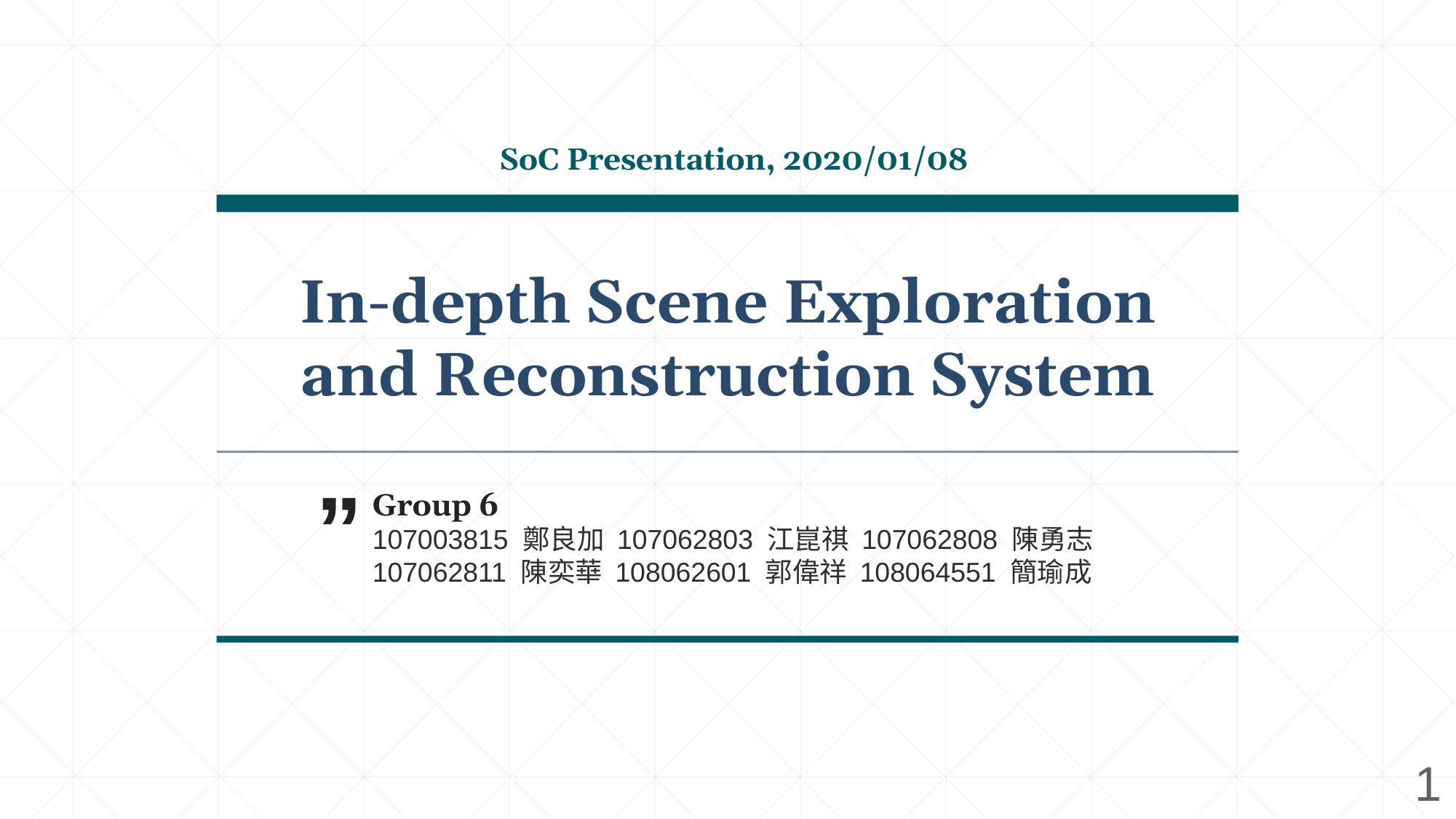

SoC Presentation, 2020/01/08

In-depth Scene Exploration and Reconstruction System
”
Group 6
107003815 鄭良加 107062803 江崑祺 107062808 陳勇志 107062811 陳奕華 108062601 郭偉祥 108064551 簡瑜成
1